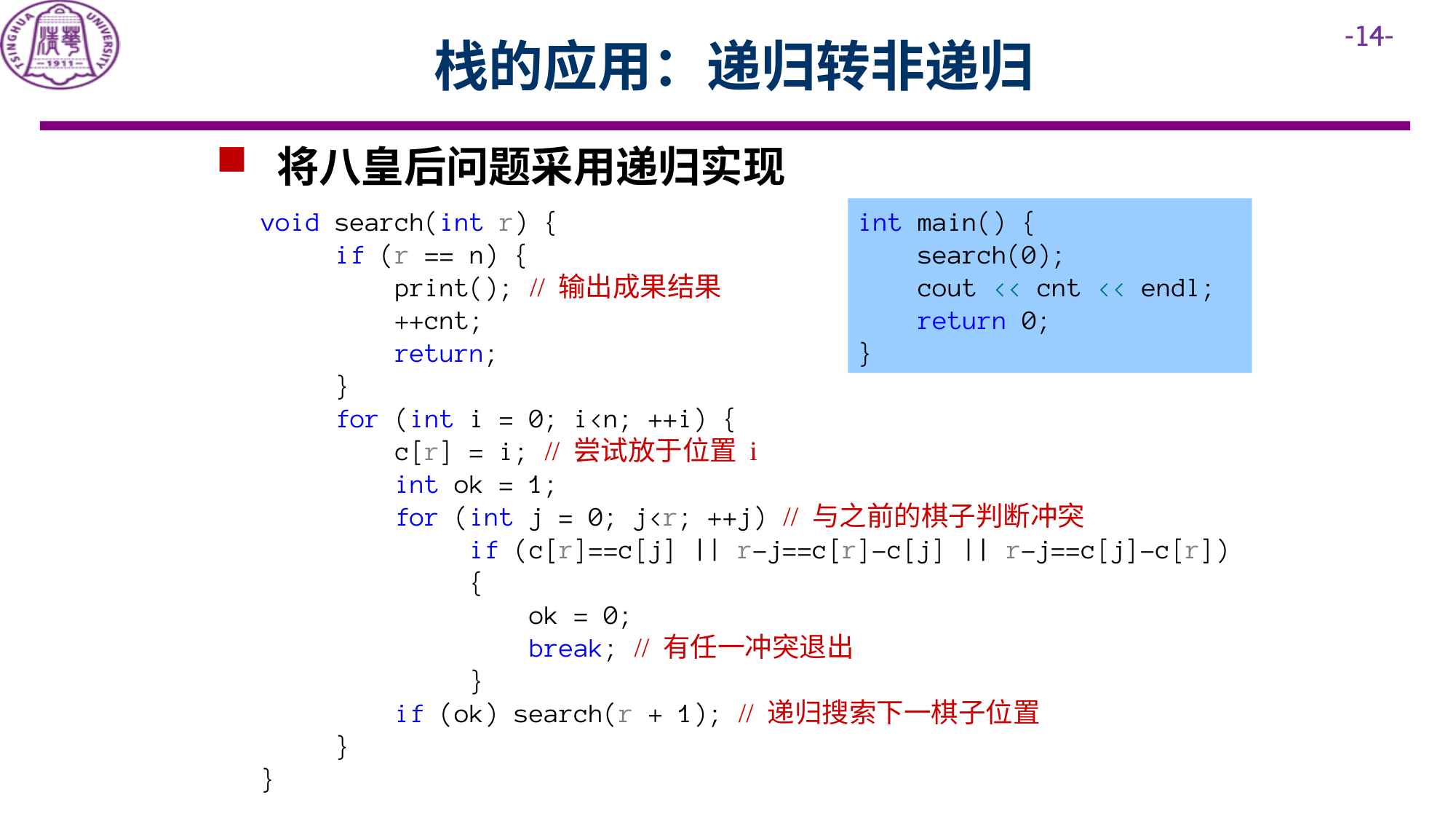

# 栈的应用：递归转非递归
 将八皇后问题采用递归实现
void search(int r) {
     if (r == n) {
         print(); // 输出成果结果
         ++cnt;
         return;
     }
     for (int i = 0; i<n; ++i) {
         c[r] = i; // 尝试放于位置 i
         int ok = 1;
         for (int j = 0; j<r; ++j) // 与之前的棋子判断冲突
              if (c[r]==c[j] || r-j==c[r]-c[j] || r-j==c[j]-c[r])
              {
                  ok = 0;
                  break; // 有任一冲突退出
              }
         if (ok) search(r + 1); // 递归搜索下一棋子位置
     }
}
int main() {
    search(0);
    cout << cnt << endl;
    return 0;
}